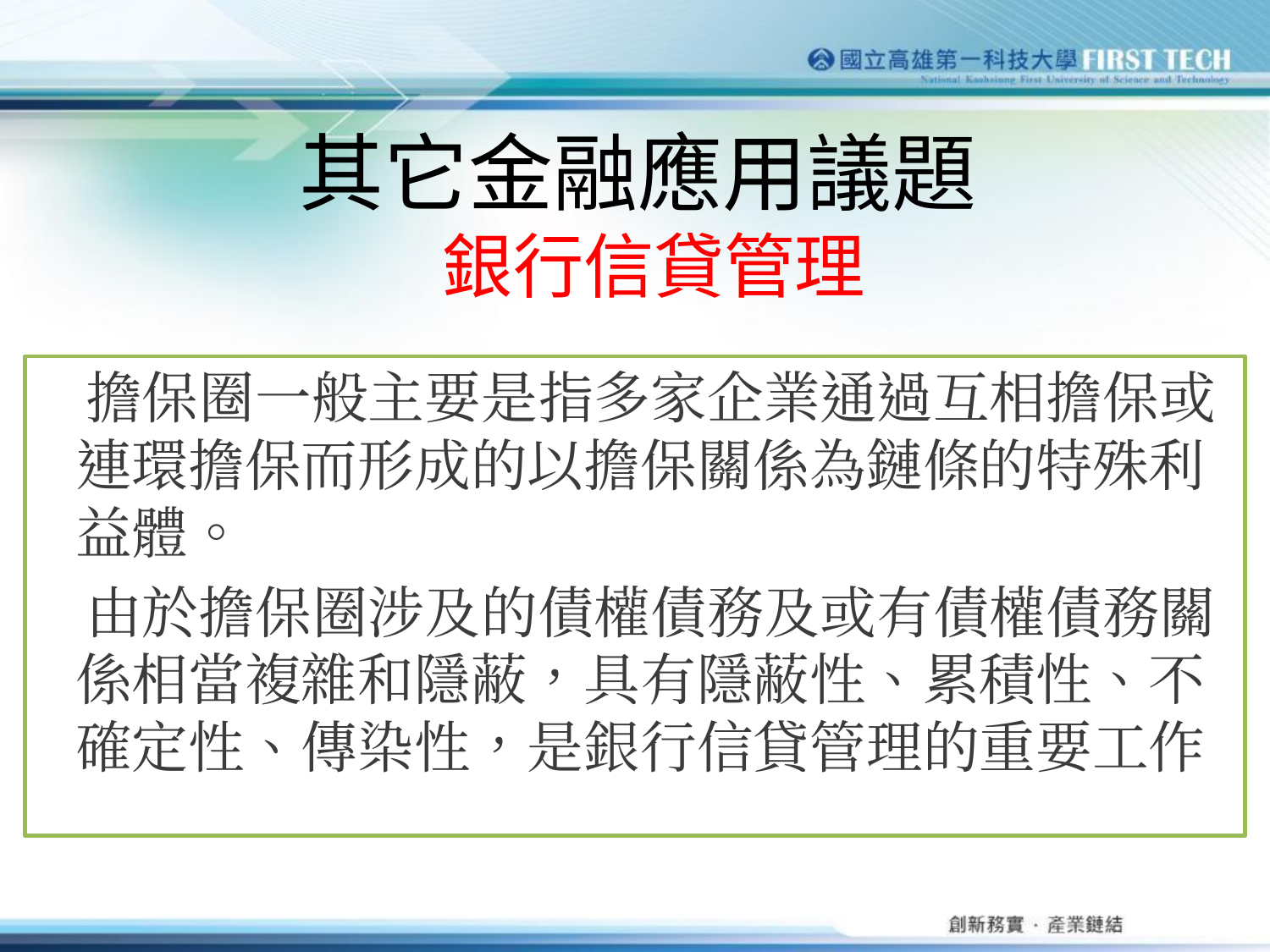

# 其它金融應用議題 銀行信貸管理
  擔保圈一般主要是指多家企業通過互相擔保或連環擔保而形成的以擔保關係為鏈條的特殊利益體。
  由於擔保圈涉及的債權債務及或有債權債務關係相當複雜和隱蔽，具有隱蔽性、累積性、不確定性、傳染性，是銀行信貸管理的重要工作